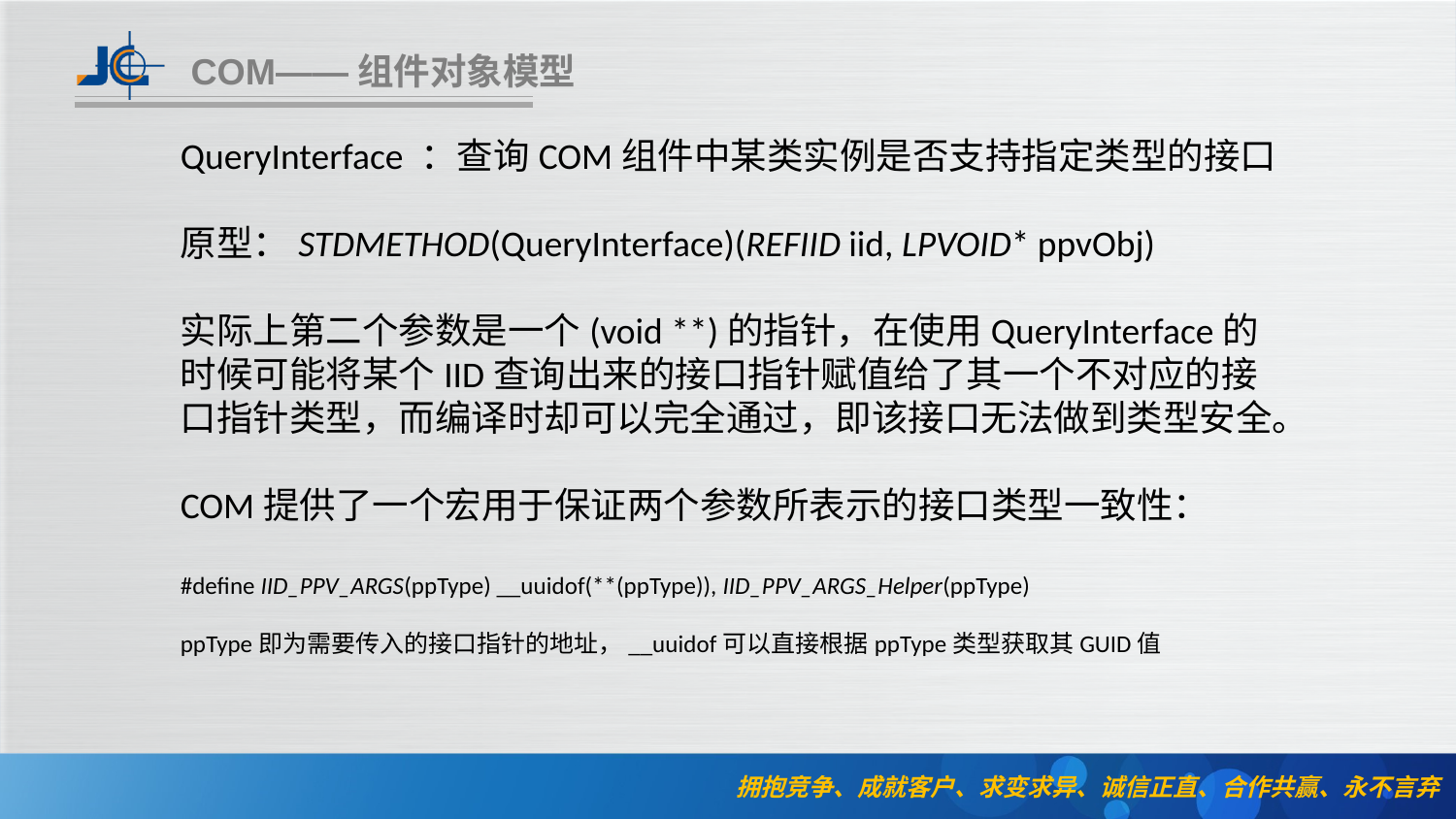

COM——组件对象模型

QueryInterface ：查询COM组件中某类实例是否支持指定类型的接口

原型：STDMETHOD(QueryInterface)(REFIID iid, LPVOID* ppvObj)

实际上第二个参数是一个(void **)的指针，在使用QueryInterface的时候可能将某个IID查询出来的接口指针赋值给了其一个不对应的接口指针类型，而编译时却可以完全通过，即该接口无法做到类型安全。

COM提供了一个宏用于保证两个参数所表示的接口类型一致性：

#define IID_PPV_ARGS(ppType) __uuidof(**(ppType)), IID_PPV_ARGS_Helper(ppType)

ppType即为需要传入的接口指针的地址，__uuidof可以直接根据ppType类型获取其GUID值